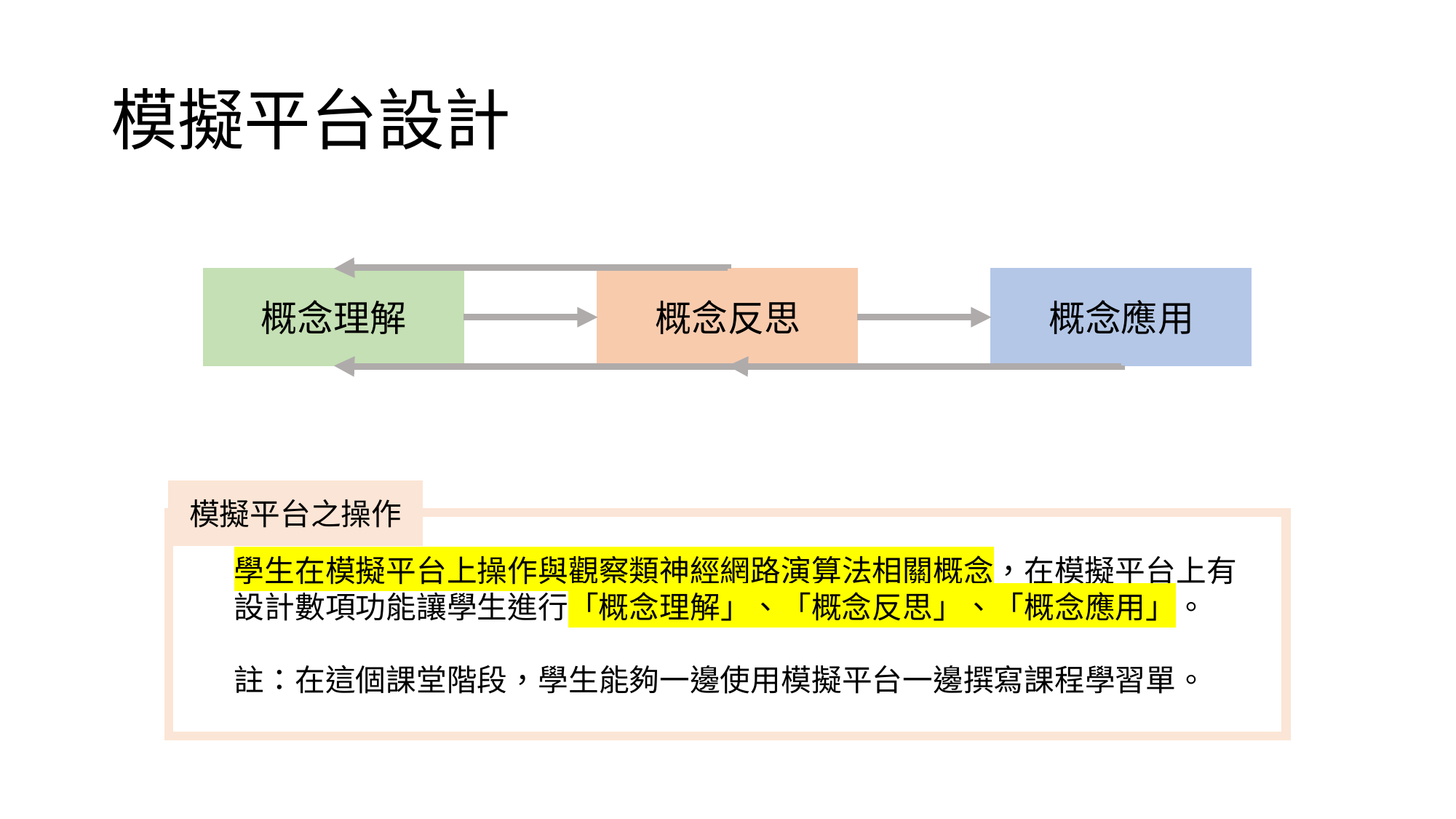

# 模擬平台設計
概念理解
概念反思
概念應用
模擬平台之操作
學生在模擬平台上操作與觀察類神經網路演算法相關概念，在模擬平台上有
設計數項功能讓學生進行「概念理解」、「概念反思」、「概念應用」。

註：在這個課堂階段，學生能夠一邊使用模擬平台一邊撰寫課程學習單。